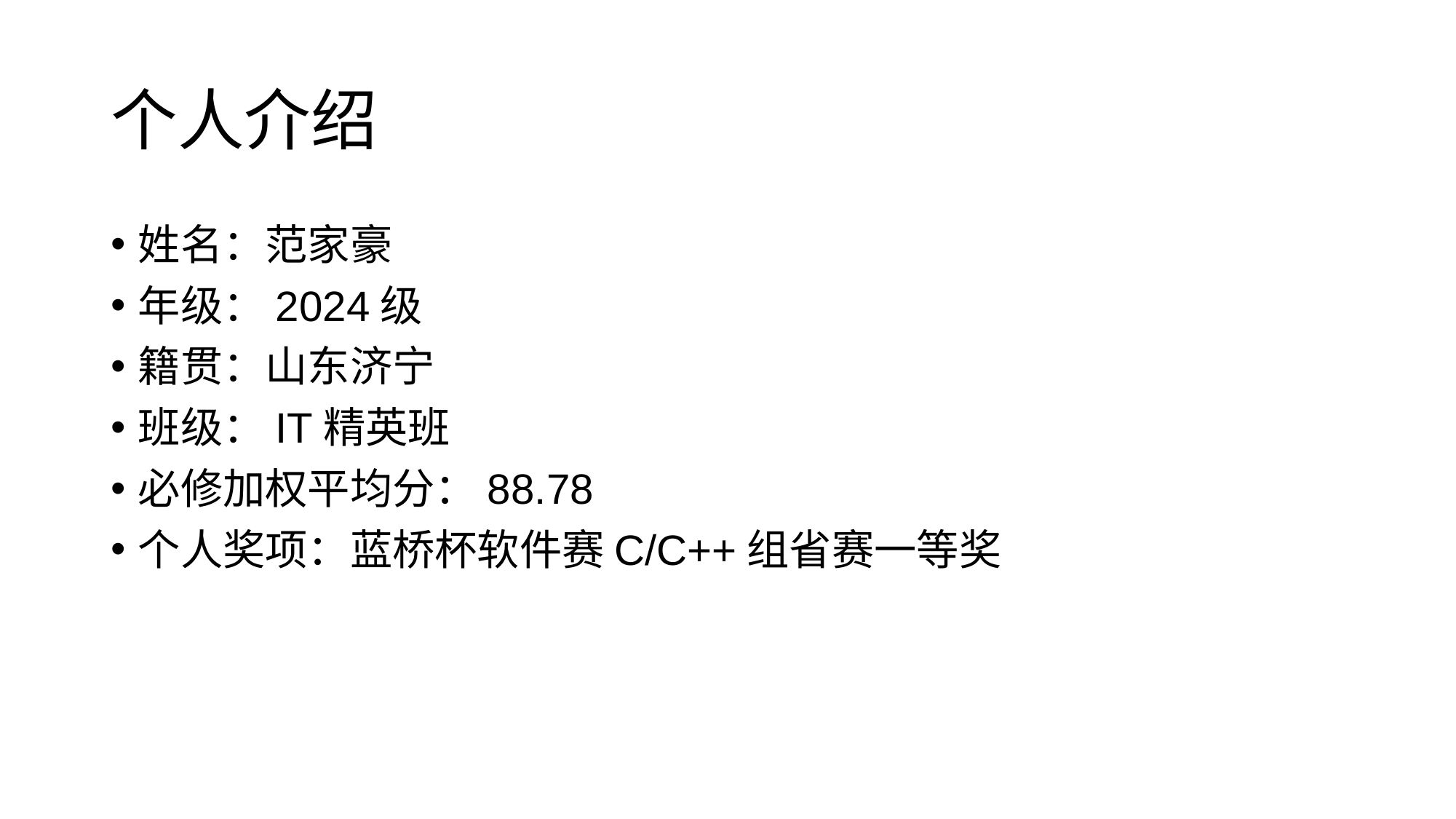

# 个人介绍
姓名：范家豪
年级：2024级
籍贯：山东济宁
班级：IT精英班
必修加权平均分：88.78
个人奖项：蓝桥杯软件赛C/C++组省赛一等奖